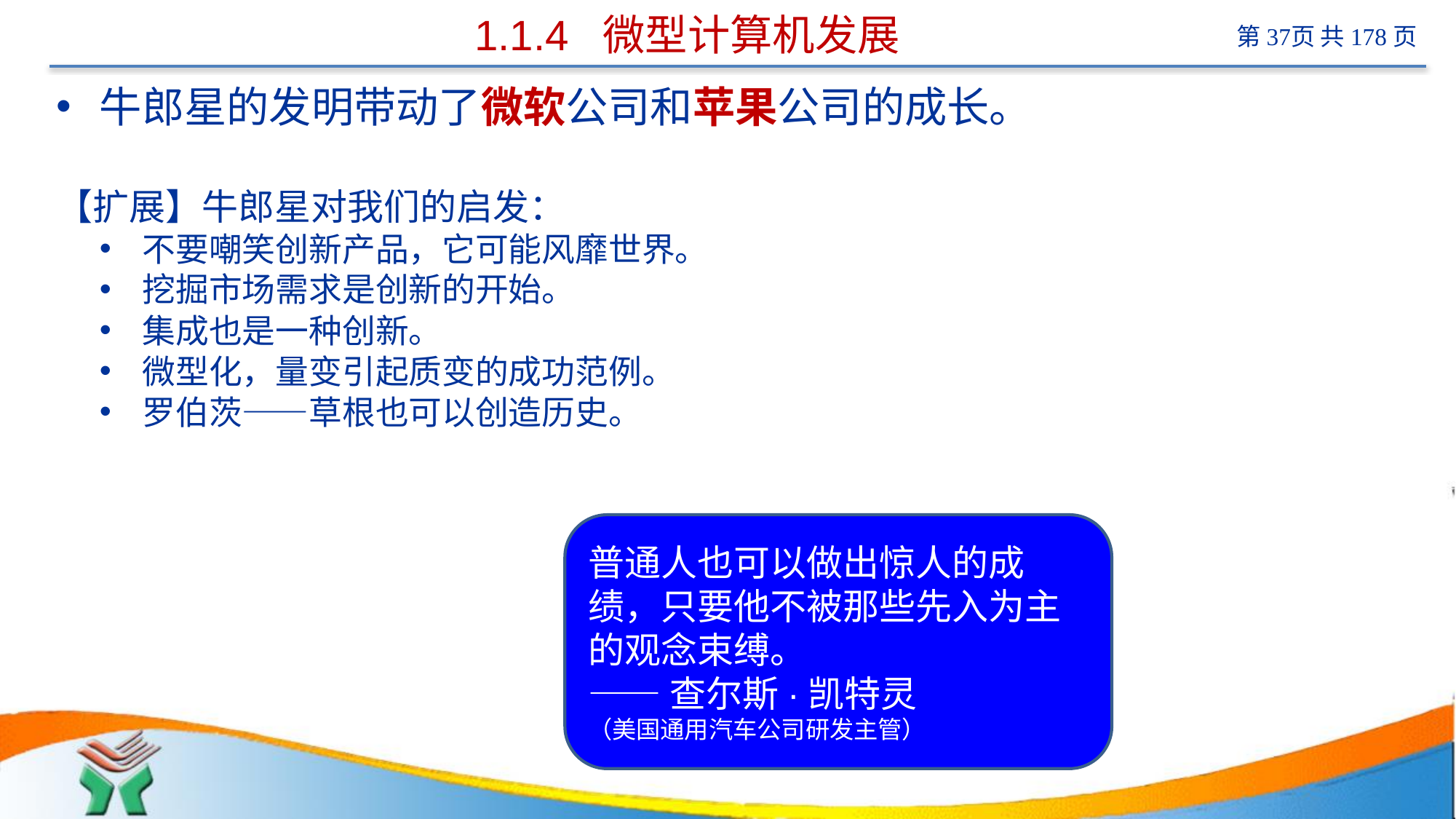

# 1.1.4  微型计算机发展
牛郎星的发明带动了微软公司和苹果公司的成长。

【扩展】牛郎星对我们的启发：
不要嘲笑创新产品，它可能风靡世界。
挖掘市场需求是创新的开始。
集成也是一种创新。
微型化，量变引起质变的成功范例。
罗伯茨——草根也可以创造历史。
普通人也可以做出惊人的成绩，只要他不被那些先入为主的观念束缚。
——查尔斯·凯特灵
（美国通用汽车公司研发主管）